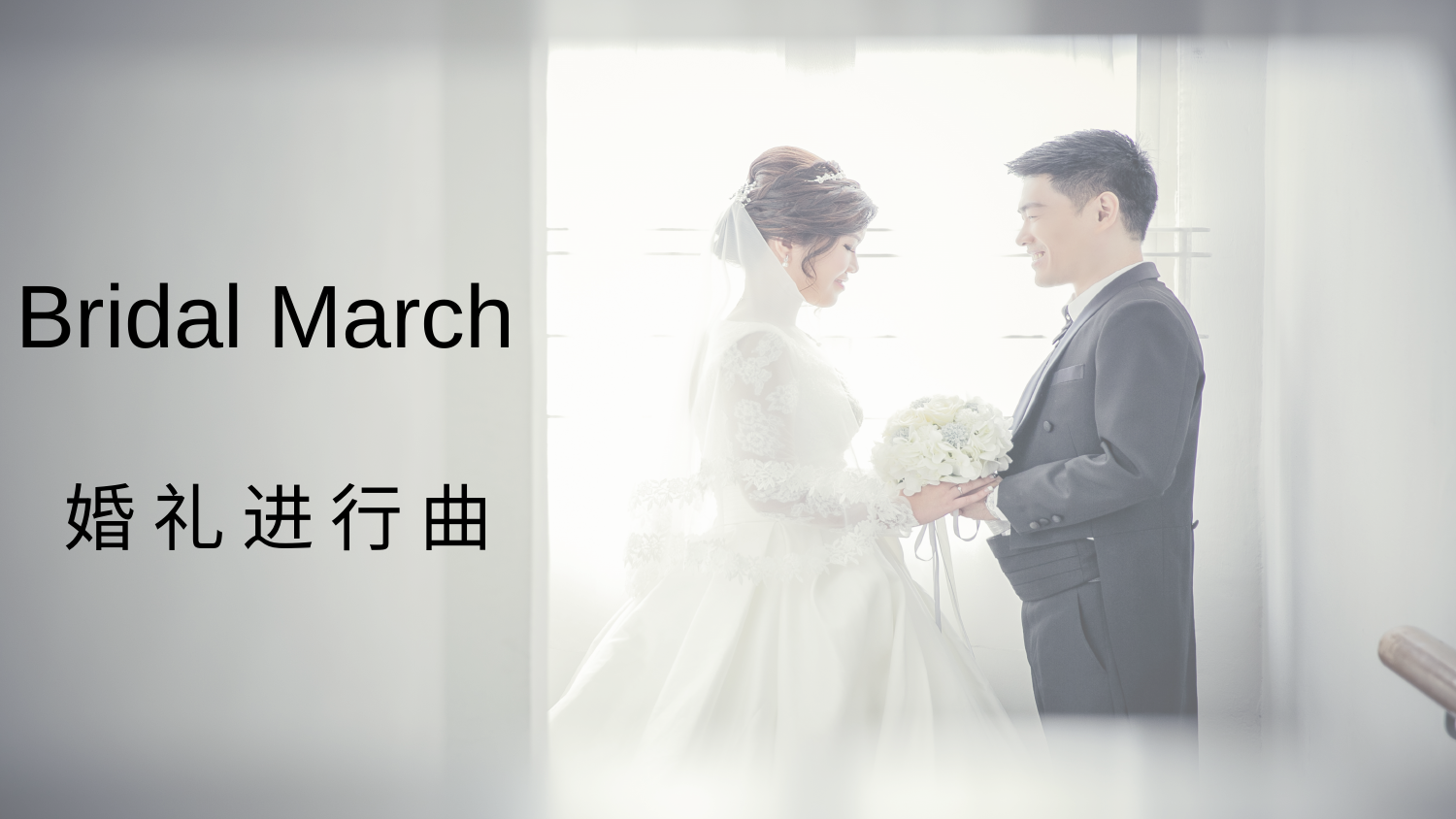

# Bridal March 婚 礼 进 行 曲